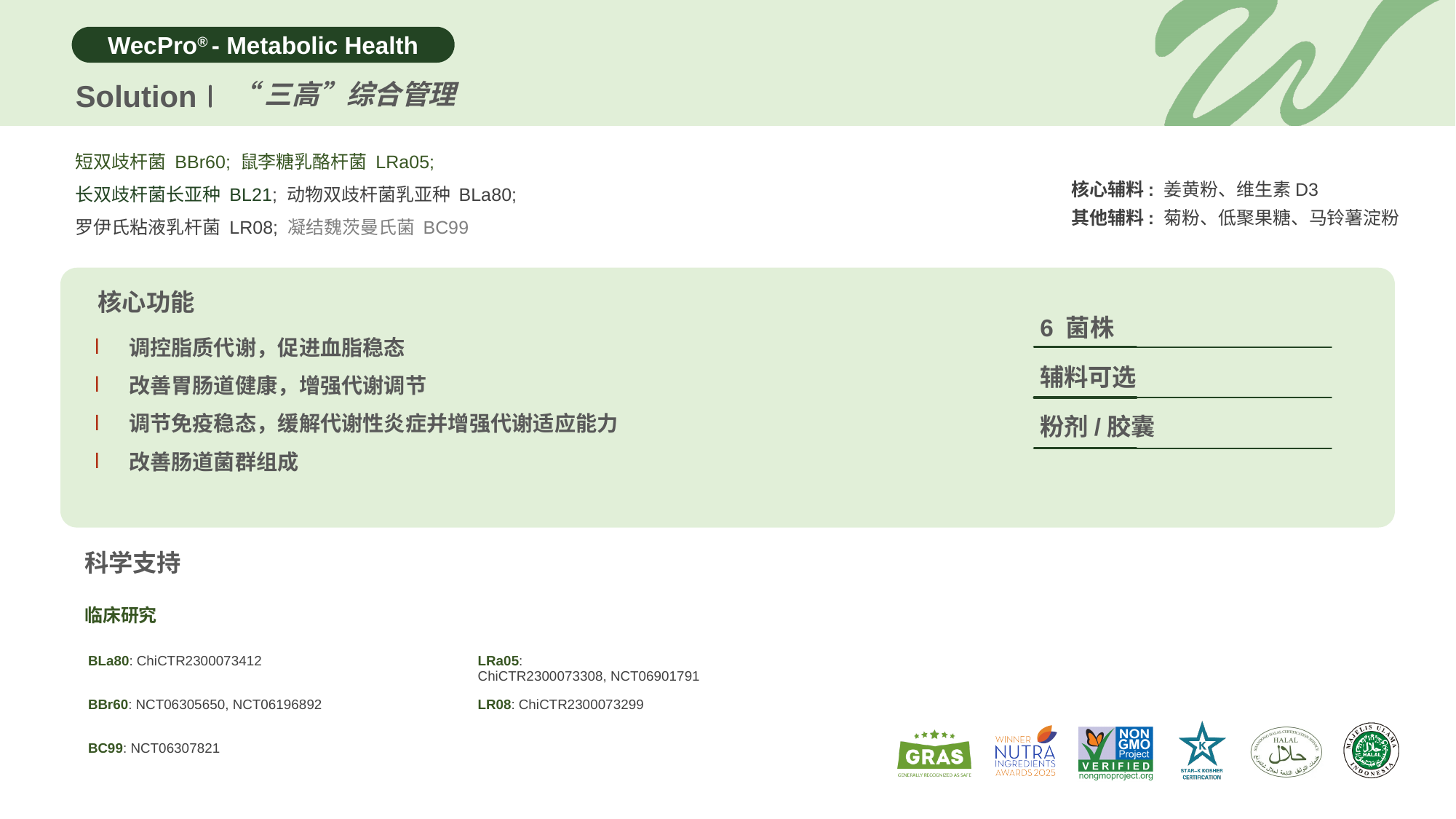

Solution
“三高”综合管理
短双歧杆菌 BBr60; 鼠李糖乳酪杆菌 LRa05;
长双歧杆菌长亚种 BL21; 动物双歧杆菌乳亚种 BLa80;
罗伊氏粘液乳杆菌 LR08; 凝结魏茨曼氏菌 BC99
核心辅料: 姜黄粉、维生素D3
其他辅料: 菊粉、低聚果糖、马铃薯淀粉

核心功能
6 菌株
调控脂质代谢，促进血脂稳态
改善胃肠道健康，增强代谢调节
调节免疫稳态，缓解代谢性炎症并增强代谢适应能力
改善肠道菌群组成

辅料可选
粉剂/胶囊
科学支持
临床研究
| BLa80: ChiCTR2300073412 | LRa05: ChiCTR2300073308, NCT06901791 |
| --- | --- |
| BBr60: NCT06305650, NCT06196892 | LR08: ChiCTR2300073299 |
| BC99: NCT06307821 |  |
|  |  |